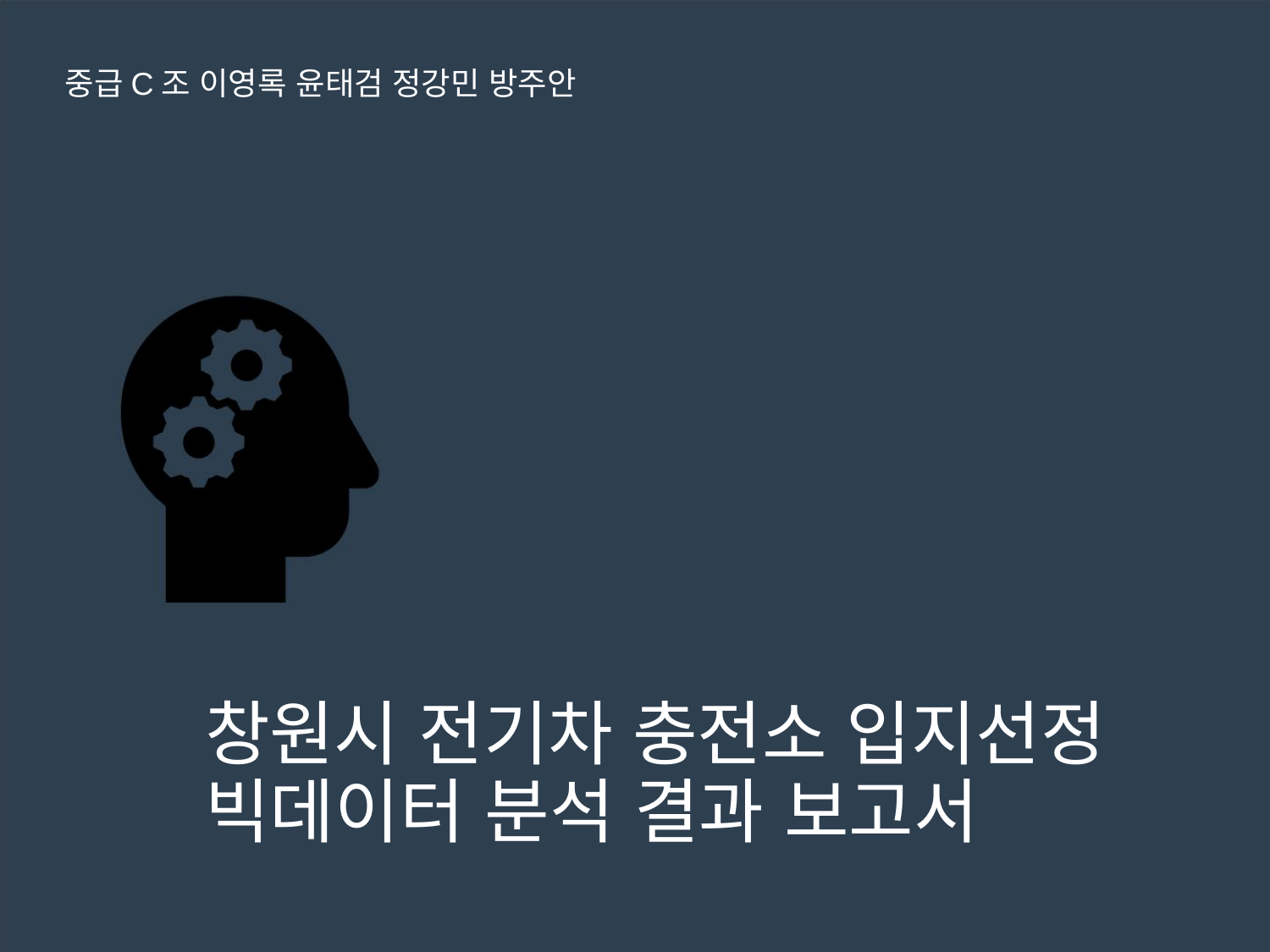

중급C조 이영록 윤태검 정강민 방주안
창원시 전기차 충전소 입지선정
빅데이터 분석 결과 보고서